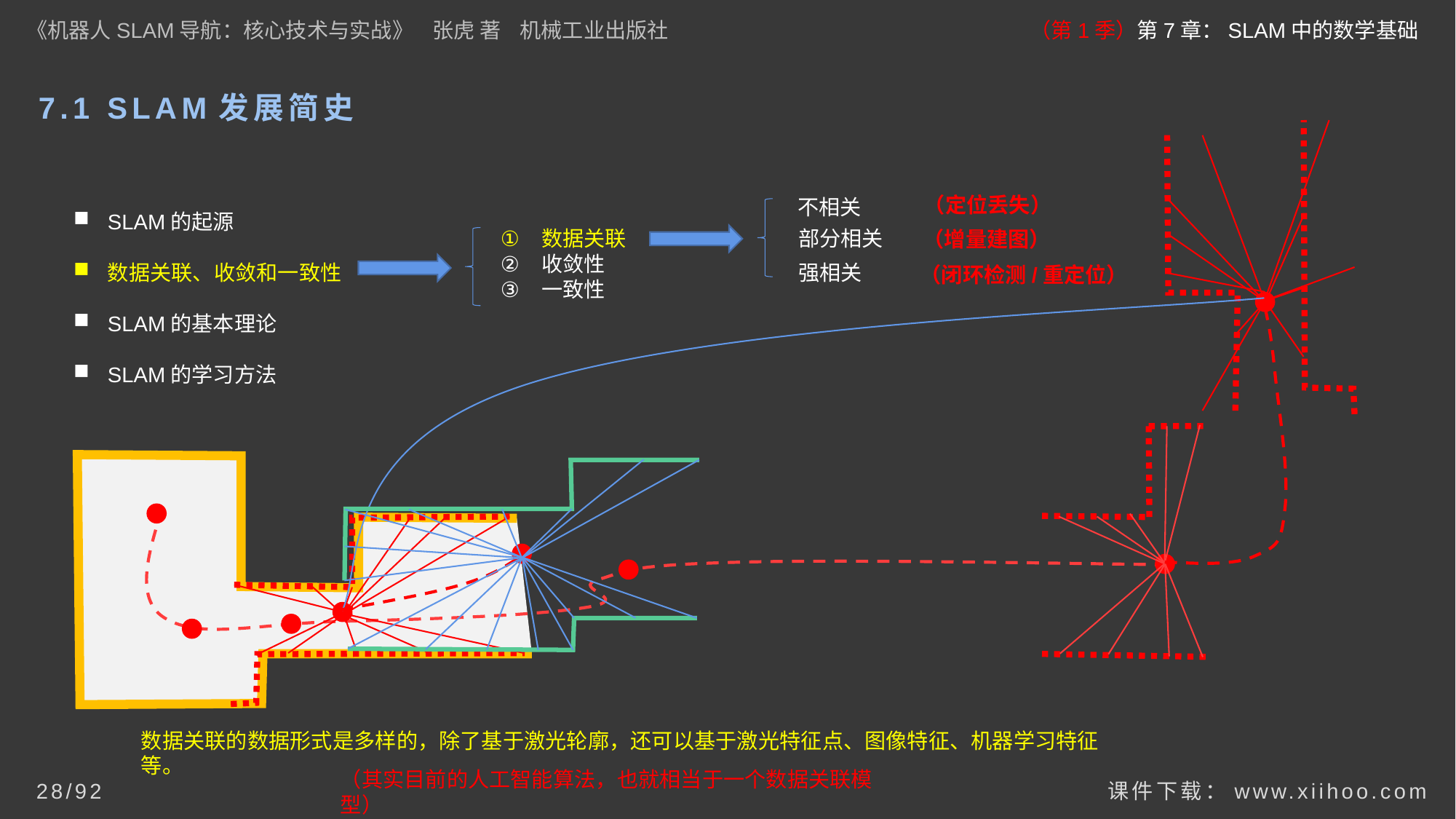

《机器人SLAM导航：核心技术与实战》    张虎 著    机械工业出版社
（第1季）第7章：SLAM中的数学基础
# 7.1 SLAM发展简史

SLAM的起源
数据关联、收敛和一致性
SLAM的基本理论
SLAM的学习方法
（定位丢失）
不相关

数据关联
收敛性
一致性
部分相关
（增量建图）

强相关

（闭环检测/重定位）

数据关联的数据形式是多样的，除了基于激光轮廓，还可以基于激光特征点、图像特征、机器学习特征等。
（其实目前的人工智能算法，也就相当于一个数据关联模型）
课件下载：www.xiihoo.com
28/92